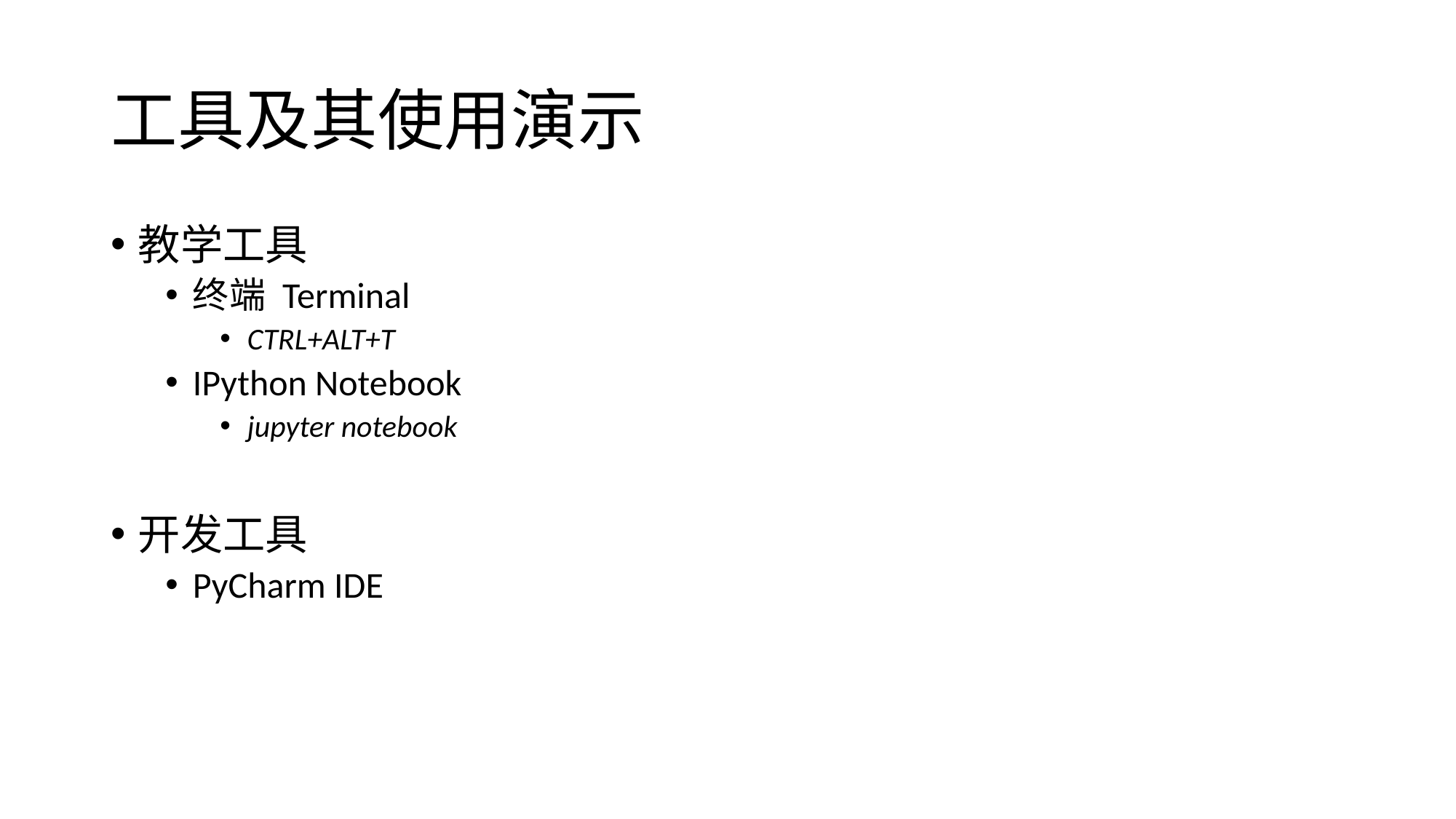

# 工具及其使用演示
教学工具
终端 Terminal
CTRL+ALT+T
IPython Notebook
jupyter notebook

开发工具
PyCharm IDE